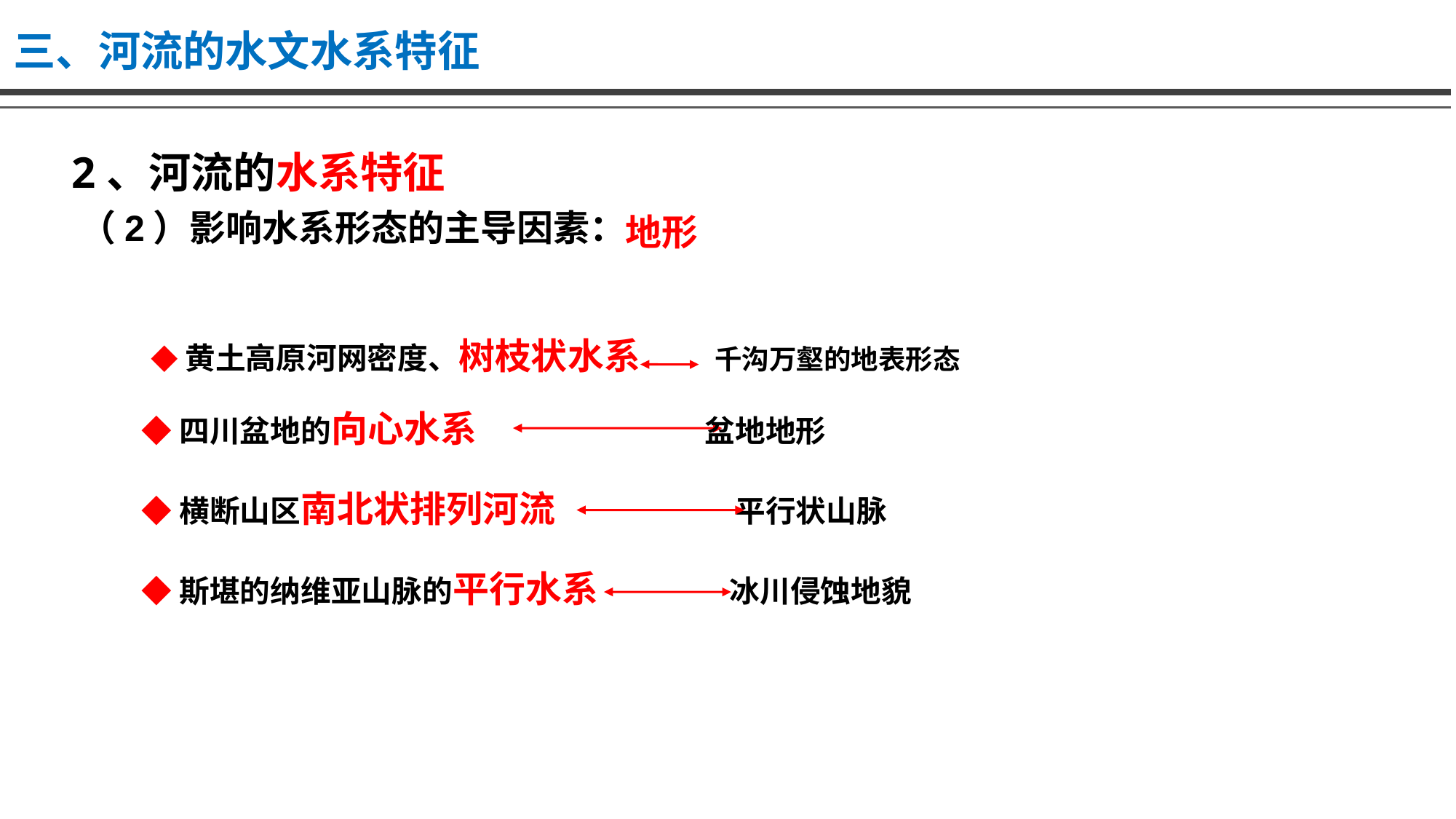

三、河流的水文水系特征
2、河流的水系特征
（2）影响水系形态的主导因素：
地形
◆黄土高原河网密度、树枝状水系
千沟万壑的地表形态

◆四川盆地的向心水系                                 盆地地形

◆横断山区南北状排列河流                          平行状山脉

◆斯堪的纳维亚山脉的平行水系                   冰川侵蚀地貌